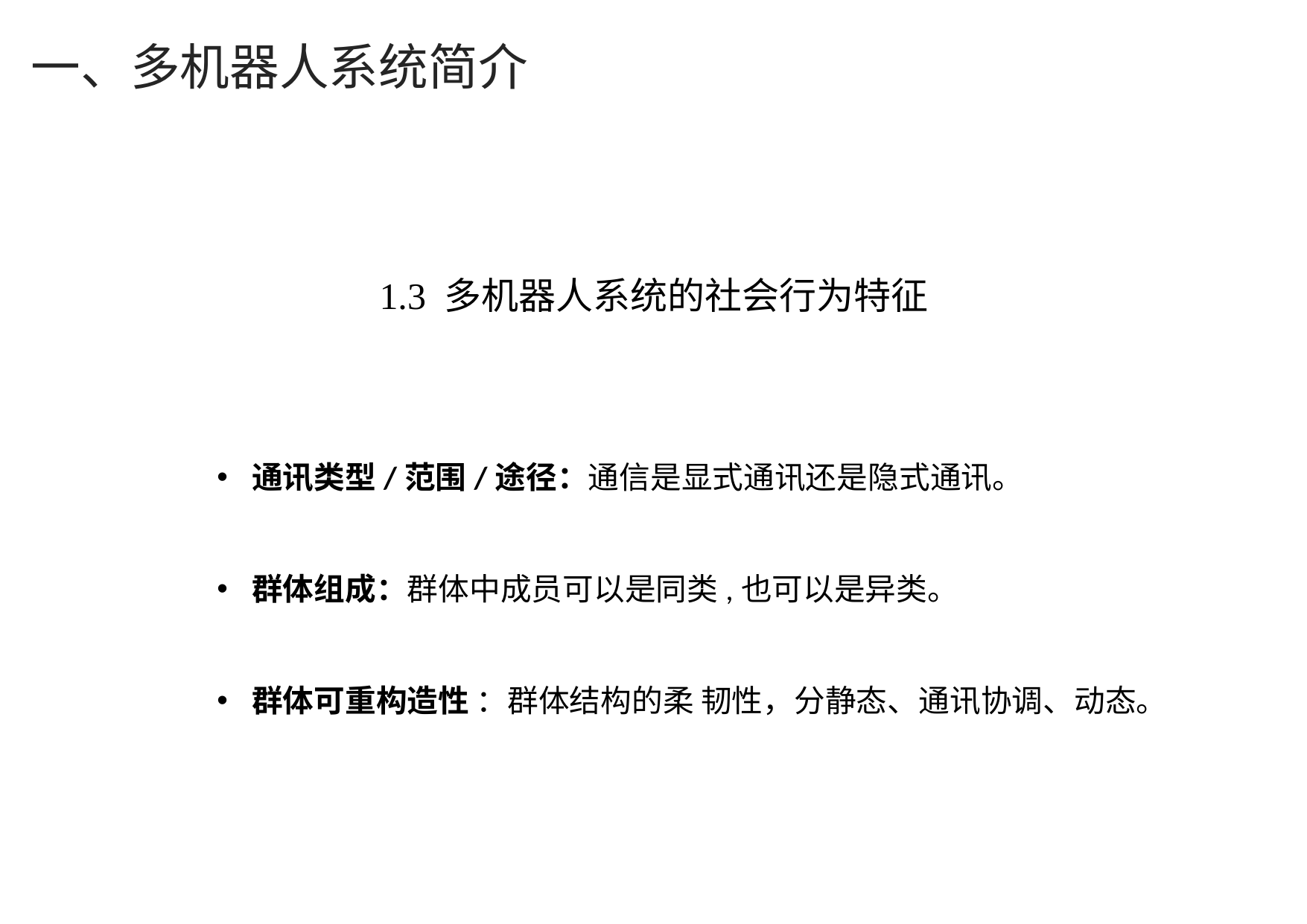

一、多机器人系统简介
1.3 多机器人系统的社会行为特征
通讯类型/范围/途径：通信是显式通讯还是隐式通讯。

群体组成：群体中成员可以是同类,也可以是异类。

群体可重构造性 ：群体结构的柔 韧性，分静态、通讯协调、动态。